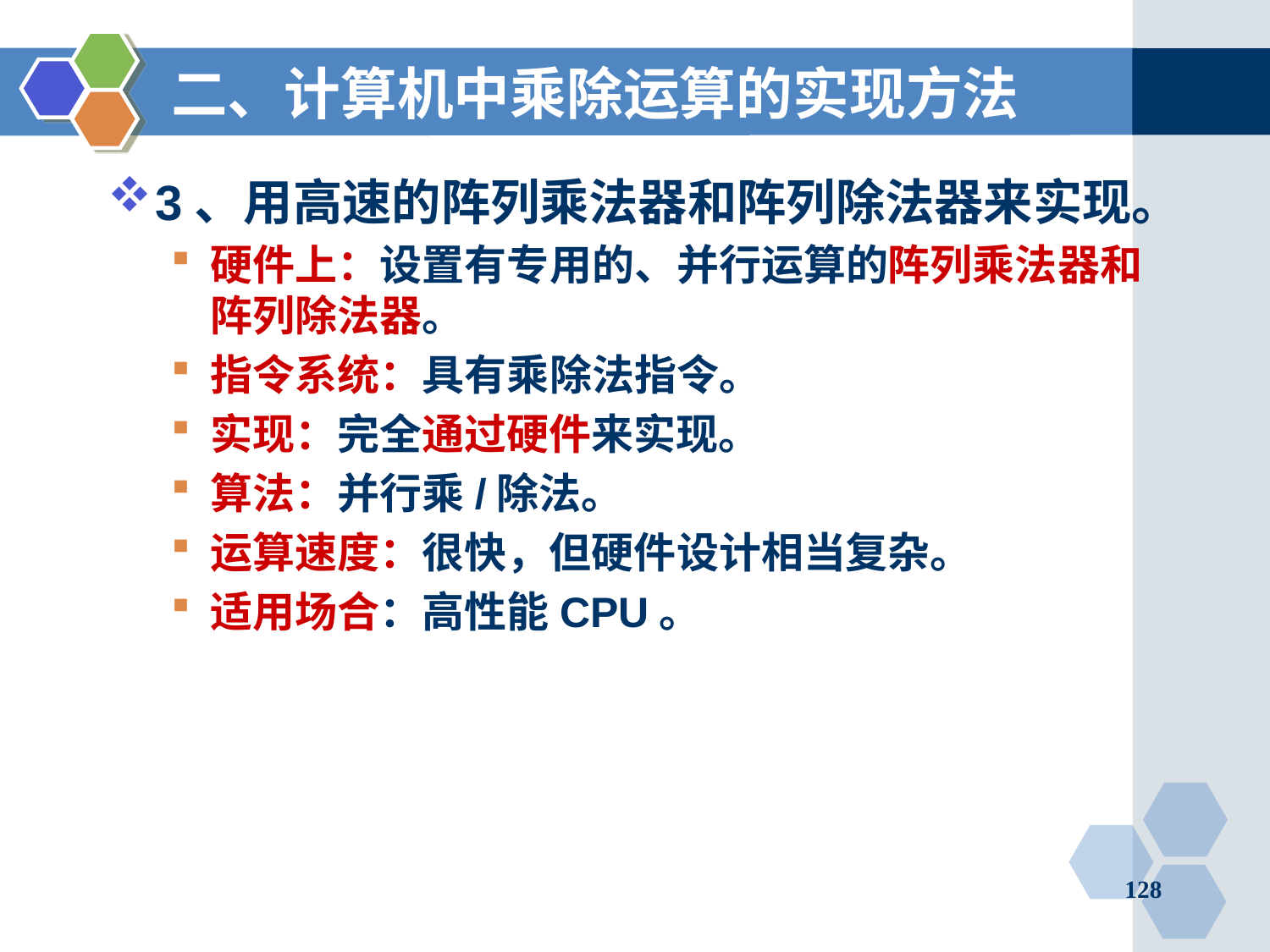

# 二、计算机中乘除运算的实现方法
3、用高速的阵列乘法器和阵列除法器来实现。
硬件上：设置有专用的、并行运算的阵列乘法器和阵列除法器。
指令系统：具有乘除法指令。
实现：完全通过硬件来实现。
算法：并行乘/除法。
运算速度：很快，但硬件设计相当复杂。
适用场合：高性能CPU。
128